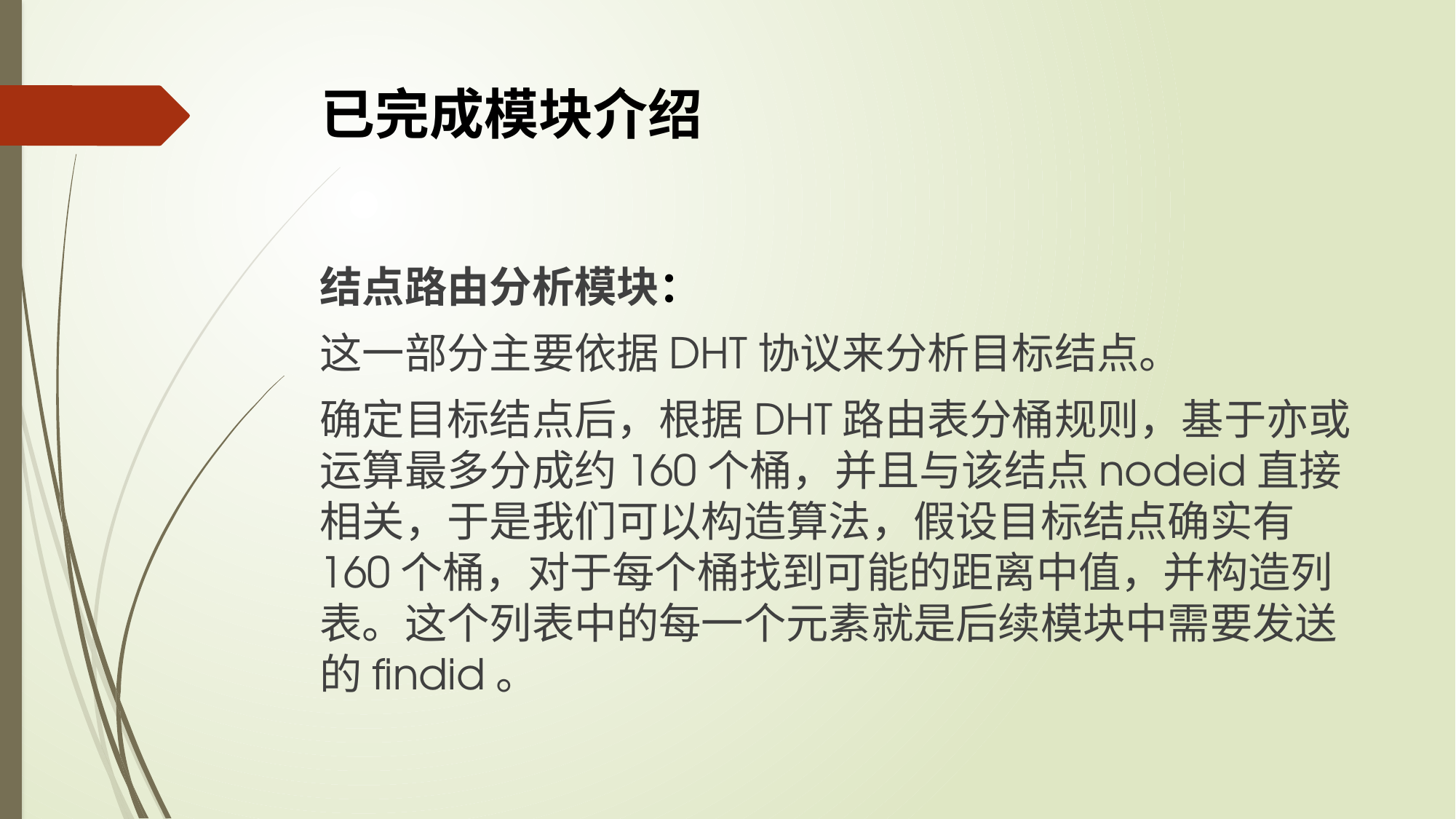

# 已完成模块介绍
结点路由分析模块：
这一部分主要依据DHT协议来分析目标结点。
确定目标结点后，根据DHT路由表分桶规则，基于亦或运算最多分成约160个桶，并且与该结点nodeid直接相关，于是我们可以构造算法，假设目标结点确实有160个桶，对于每个桶找到可能的距离中值，并构造列表。这个列表中的每一个元素就是后续模块中需要发送的findid。